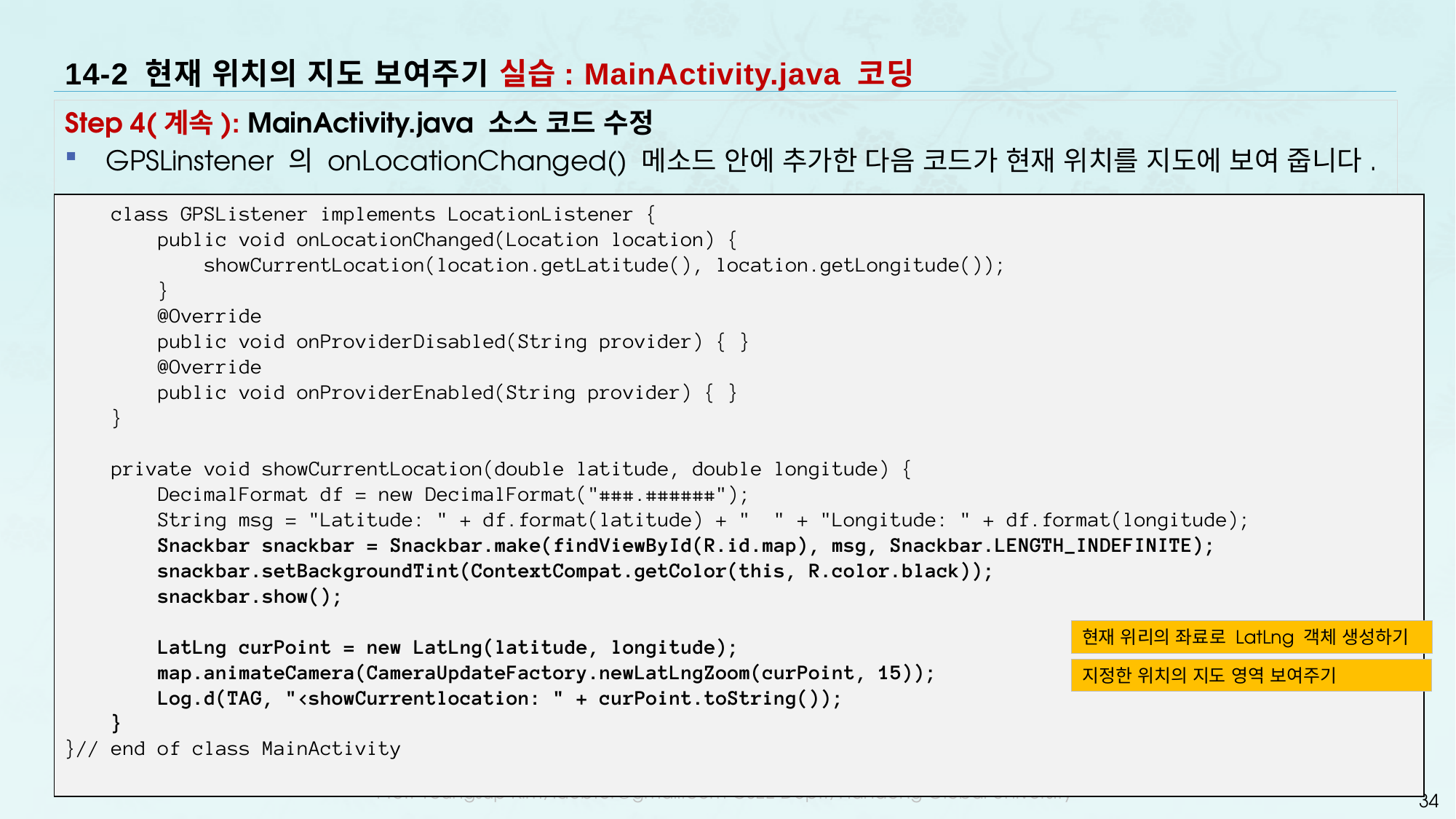

# 14-2 현재 위치의 지도 보여주기 실습: MainActivity.java 코딩
Step 4(계속): MainActivity.java 소스 코드 수정
GPSLinstener 의 onLocationChanged() 메소드 안에 추가한 다음 코드가 현재 위치를 지도에 보여 줍니다.

    class GPSListener implements LocationListener {
        public void onLocationChanged(Location location) {
            showCurrentLocation(location.getLatitude(), location.getLongitude());
        }
        @Override
        public void onProviderDisabled(String provider) { }
        @Override
        public void onProviderEnabled(String provider) { }
    }

    private void showCurrentLocation(double latitude, double longitude) {
        DecimalFormat df = new DecimalFormat("###.######");
        String msg = "Latitude: " + df.format(latitude) + "  " + "Longitude: " + df.format(longitude);
        Snackbar snackbar = Snackbar.make(findViewById(R.id.map), msg, Snackbar.LENGTH_INDEFINITE);
        snackbar.setBackgroundTint(ContextCompat.getColor(this, R.color.black));
        snackbar.show();

        LatLng curPoint = new LatLng(latitude, longitude);
        map.animateCamera(CameraUpdateFactory.newLatLngZoom(curPoint, 15));
        Log.d(TAG, "<showCurrentlocation: " + curPoint.toString());
    }
}// end of class MainActivity
현재 위리의 좌료로 LatLng 객체 생성하기
지정한 위치의 지도 영역 보여주기
34